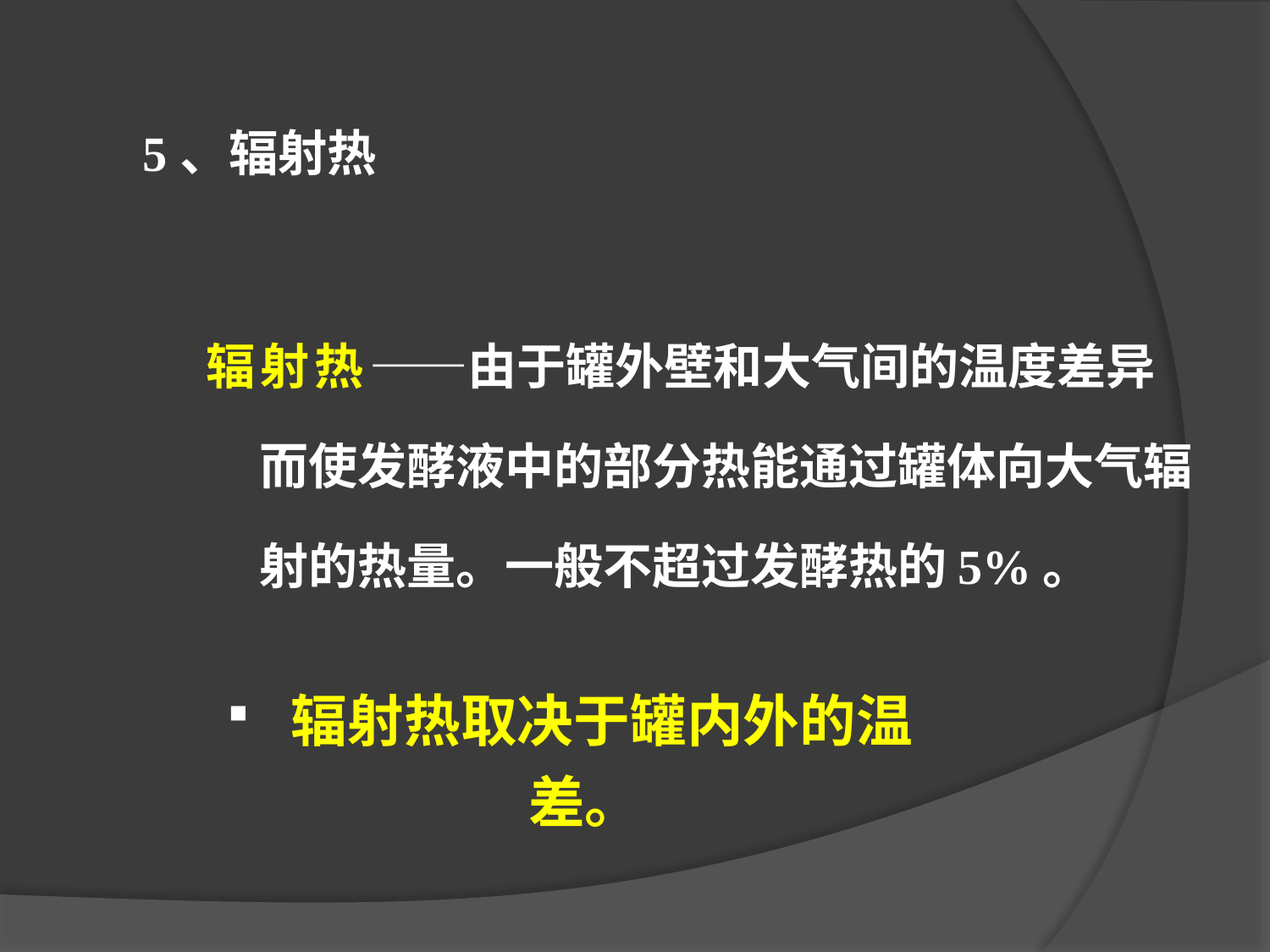

5、辐射热
辐射热——由于罐外壁和大气间的温度差异而使发酵液中的部分热能通过罐体向大气辐射的热量。一般不超过发酵热的5%。
  辐射热取决于罐内外的温差。